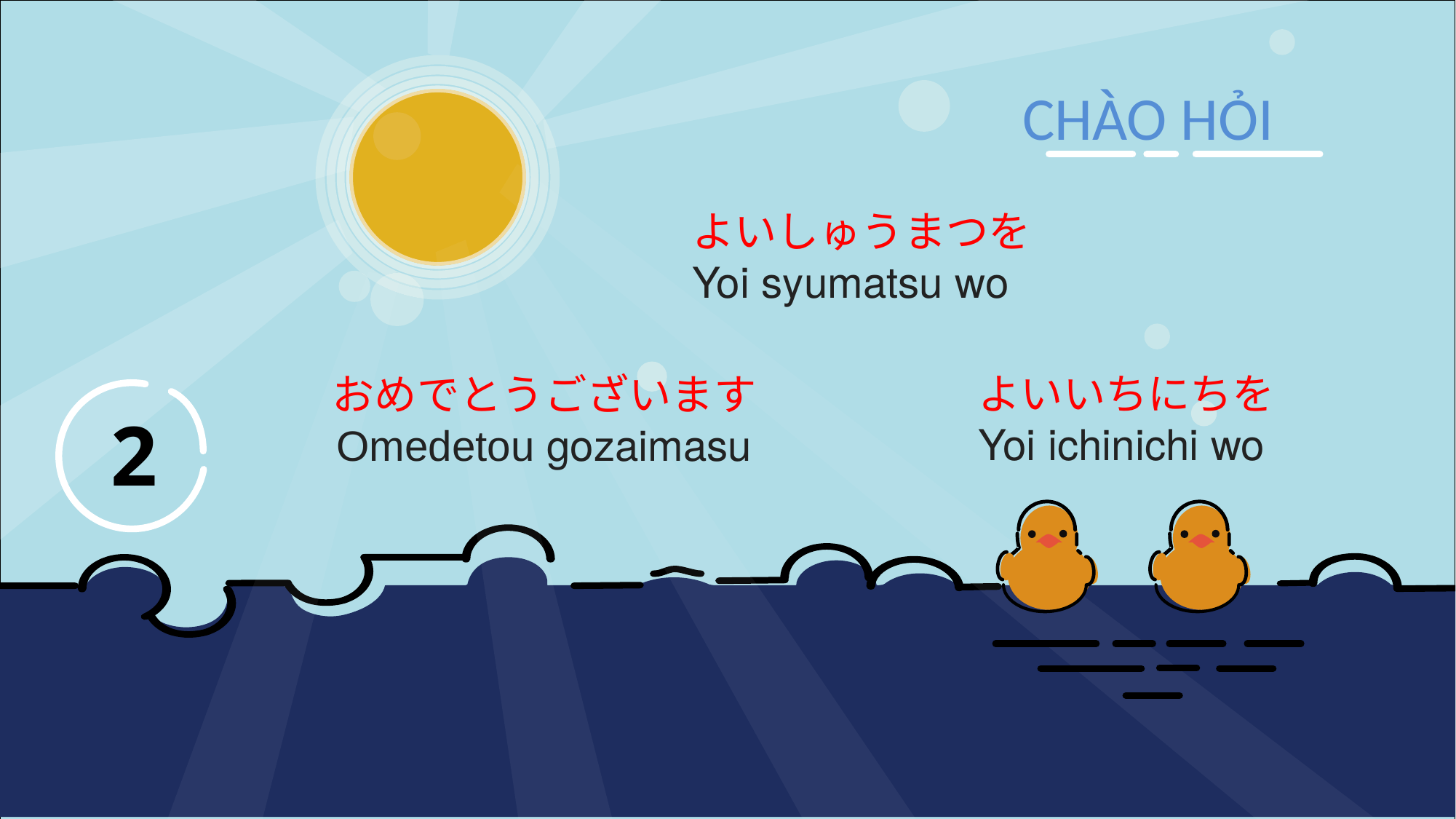

CHÀO HỎI

よいしゅうまつを
Yoi syumatsu wo

よいいちにちを
Yoi ichinichi wo

おめでとうございます
Omedetou gozaimasu

2